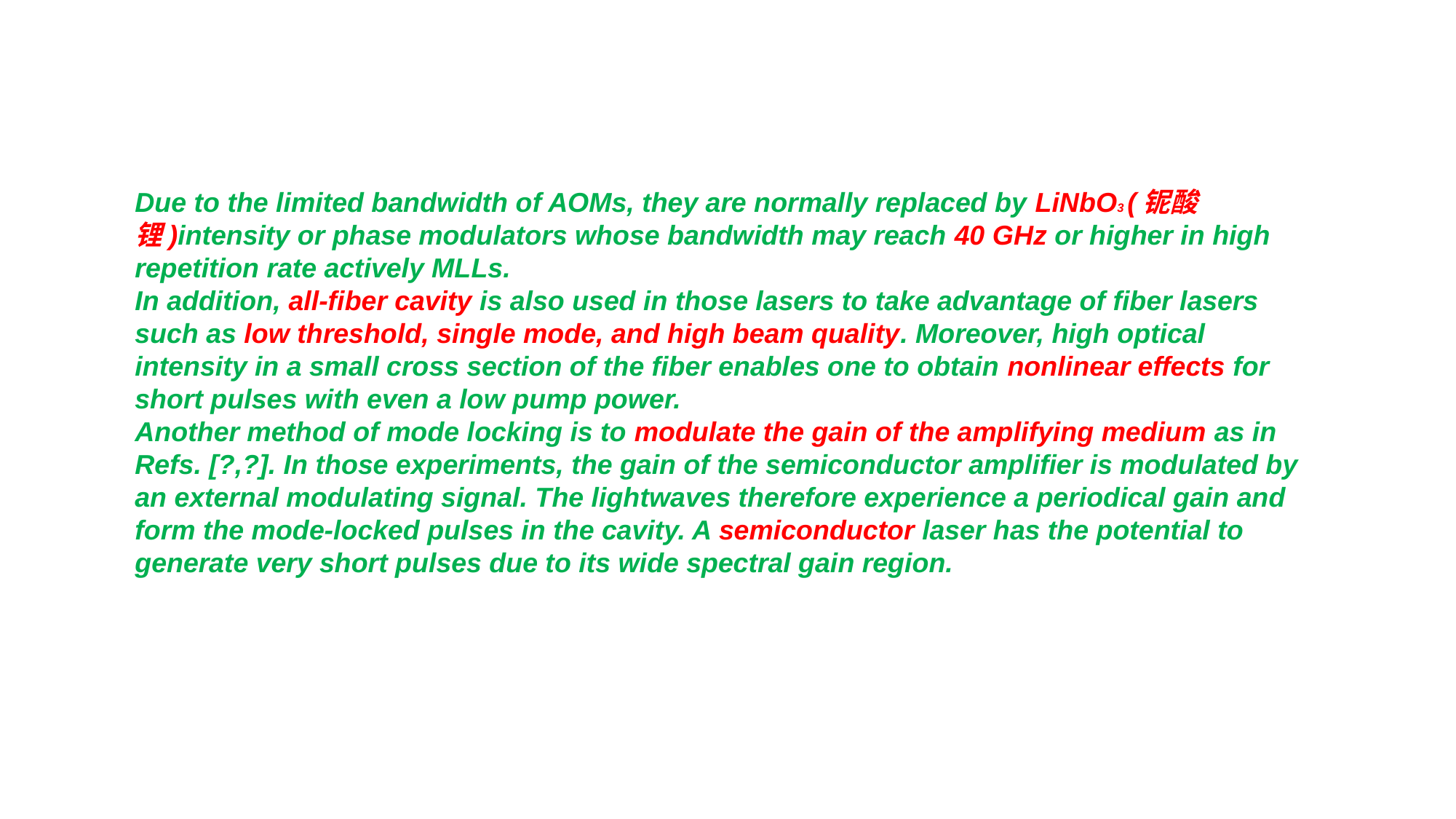

Due to the limited bandwidth of AOMs, they are normally replaced by LiNbO3 (铌酸锂)intensity or phase modulators whose bandwidth may reach 40 GHz or higher in high repetition rate actively MLLs.
In addition, all-fiber cavity is also used in those lasers to take advantage of fiber lasers such as low threshold, single mode, and high beam quality. Moreover, high optical intensity in a small cross section of the fiber enables one to obtain nonlinear effects for short pulses with even a low pump power.
Another method of mode locking is to modulate the gain of the amplifying medium as in Refs. [?,?]. In those experiments, the gain of the semiconductor amplifier is modulated by an external modulating signal. The lightwaves therefore experience a periodical gain and form the mode-locked pulses in the cavity. A semiconductor laser has the potential to generate very short pulses due to its wide spectral gain region.